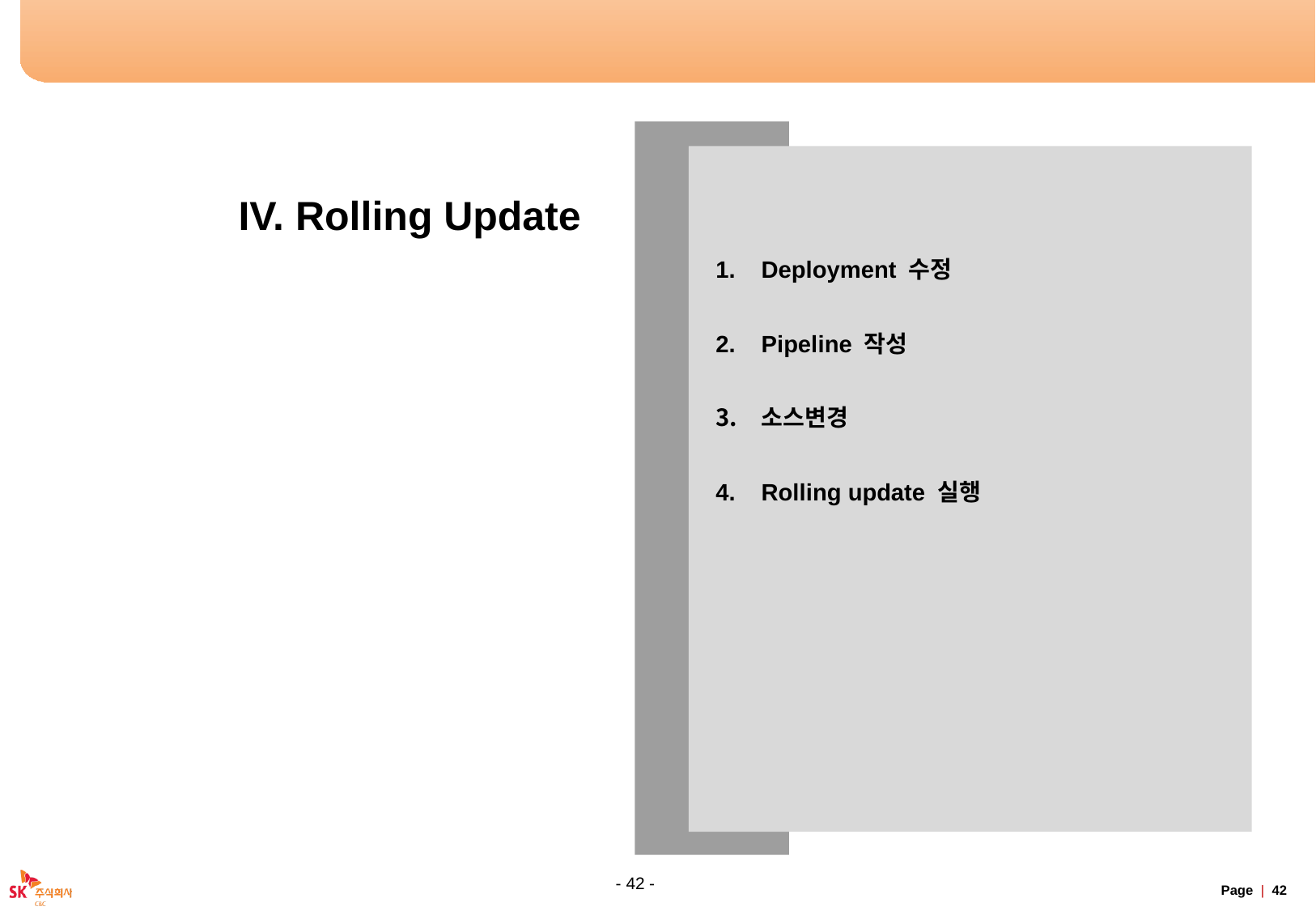

# Table of Contents

Deployment 수정
Pipeline 작성
소스변경
Rolling update 실행
IV. Rolling Update